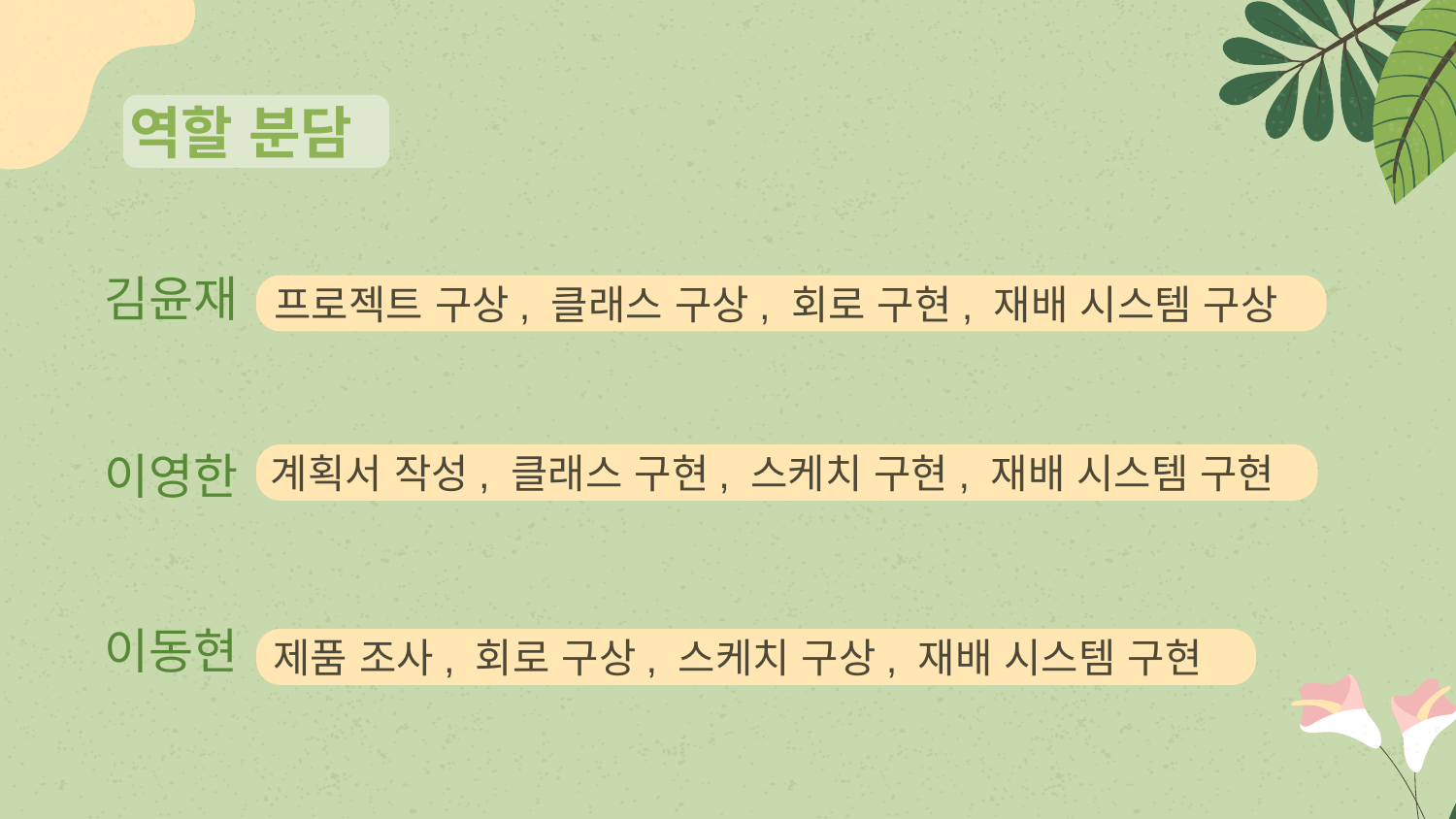

# 역할 분담

김윤재
프로젝트 구상, 클래스 구상, 회로 구현, 재배 시스템 구상

계획서 작성, 클래스 구현, 스케치 구현, 재배 시스템 구현
이영한

이동현
제품 조사, 회로 구상, 스케치 구상, 재배 시스템 구현